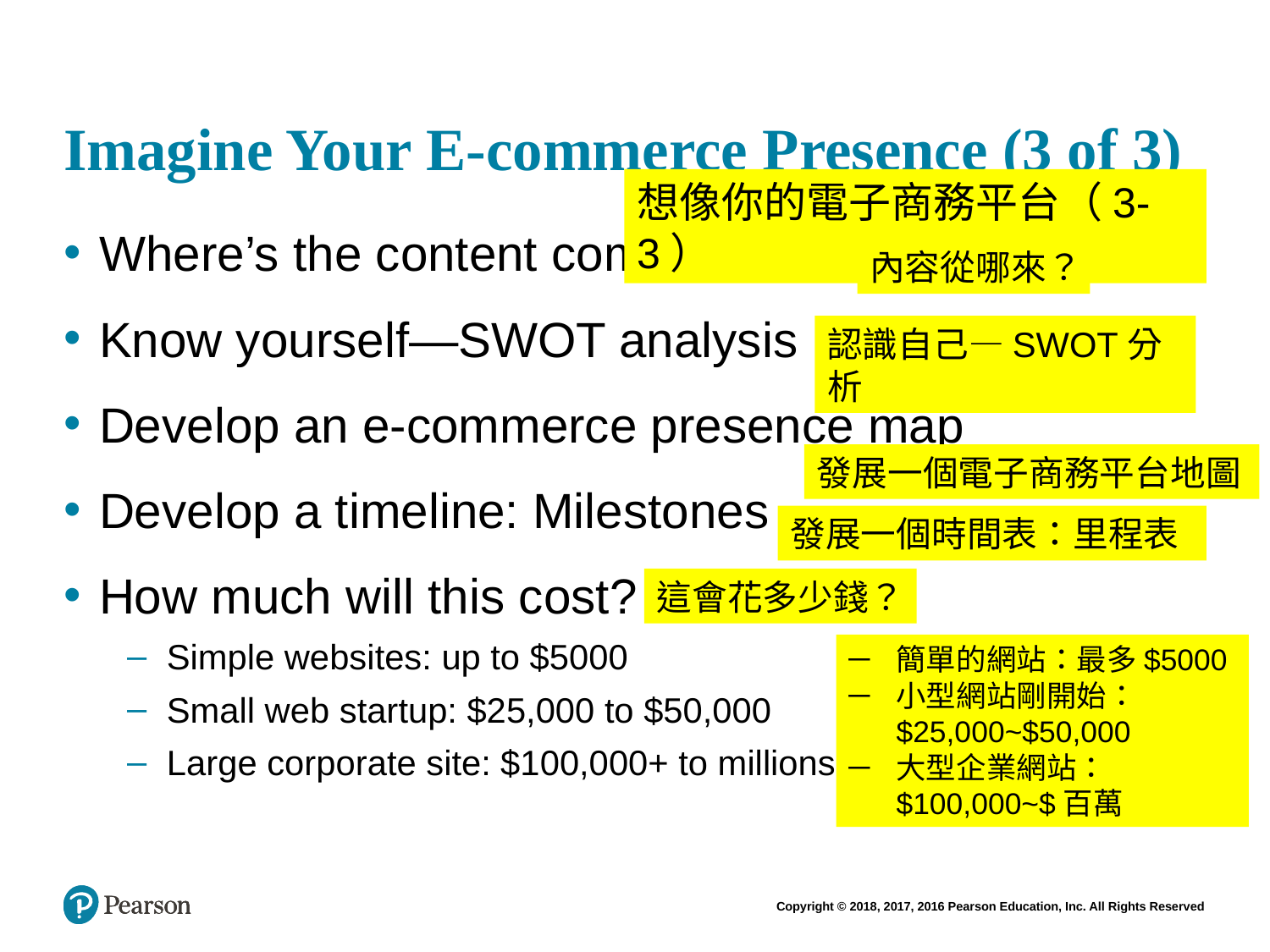

# Imagine Your E-commerce Presence (3 of 3)
想像你的電子商務平台（3-3）
Where’s the content coming from?
Know yourself—SWOT analysis
Develop an e-commerce presence map
Develop a timeline: Milestones
How much will this cost?
Simple websites: up to $5000
Small web startup: $25,000 to $50,000
Large corporate site: $100,000+ to millions
內容從哪來？
認識自己—SWOT分析
發展一個電子商務平台地圖
發展一個時間表：里程表
這會花多少錢？
簡單的網站：最多$5000
小型網站剛開始：$25,000~$50,000
大型企業網站： $100,000~$百萬